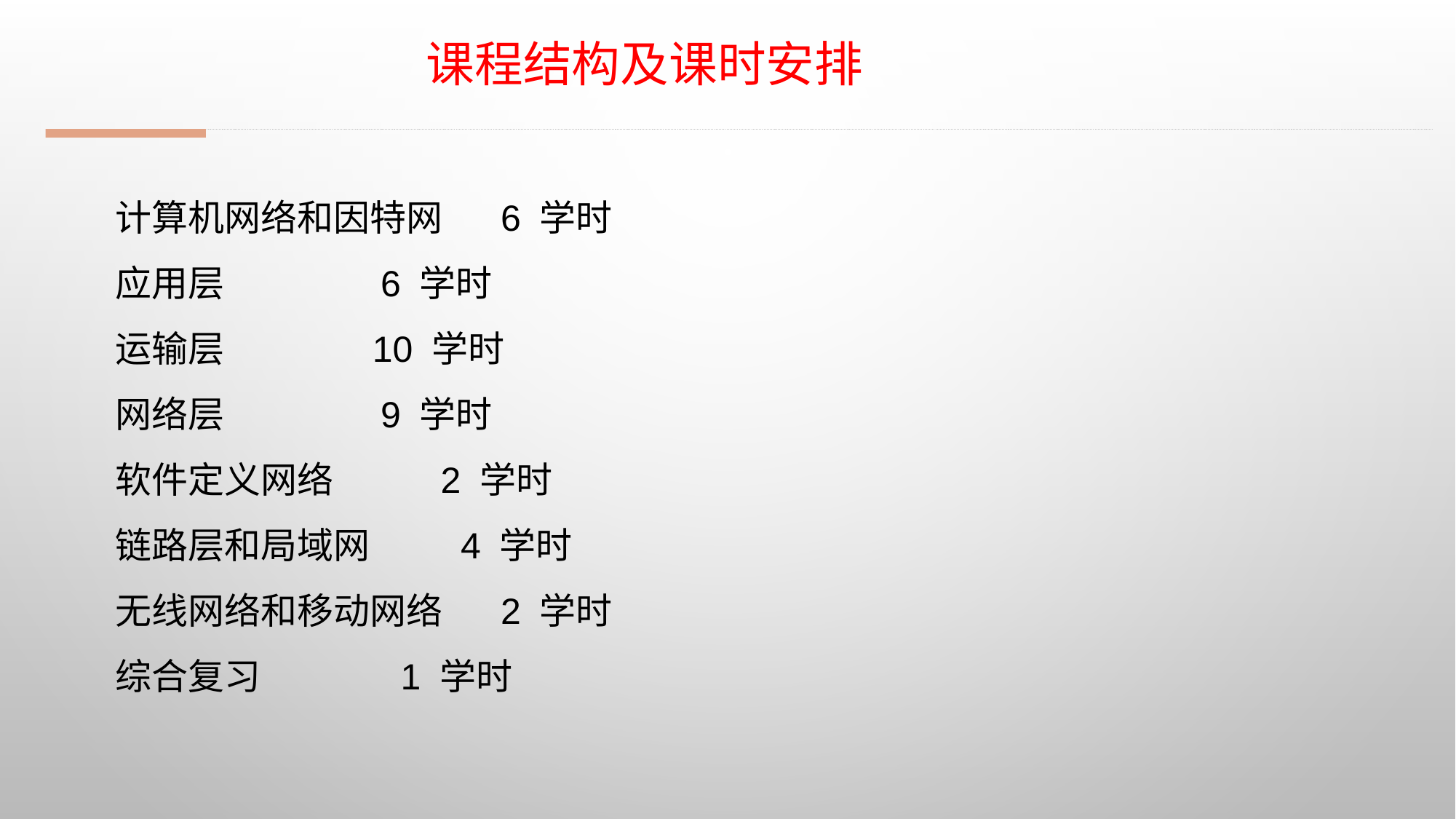

# 课程结构及课时安排
计算机网络和因特网      6 学时
应用层                  6 学时
运输层                 10 学时
网络层                  9 学时
软件定义网络            2 学时
链路层和局域网          4 学时
无线网络和移动网络      2 学时
综合复习                1 学时